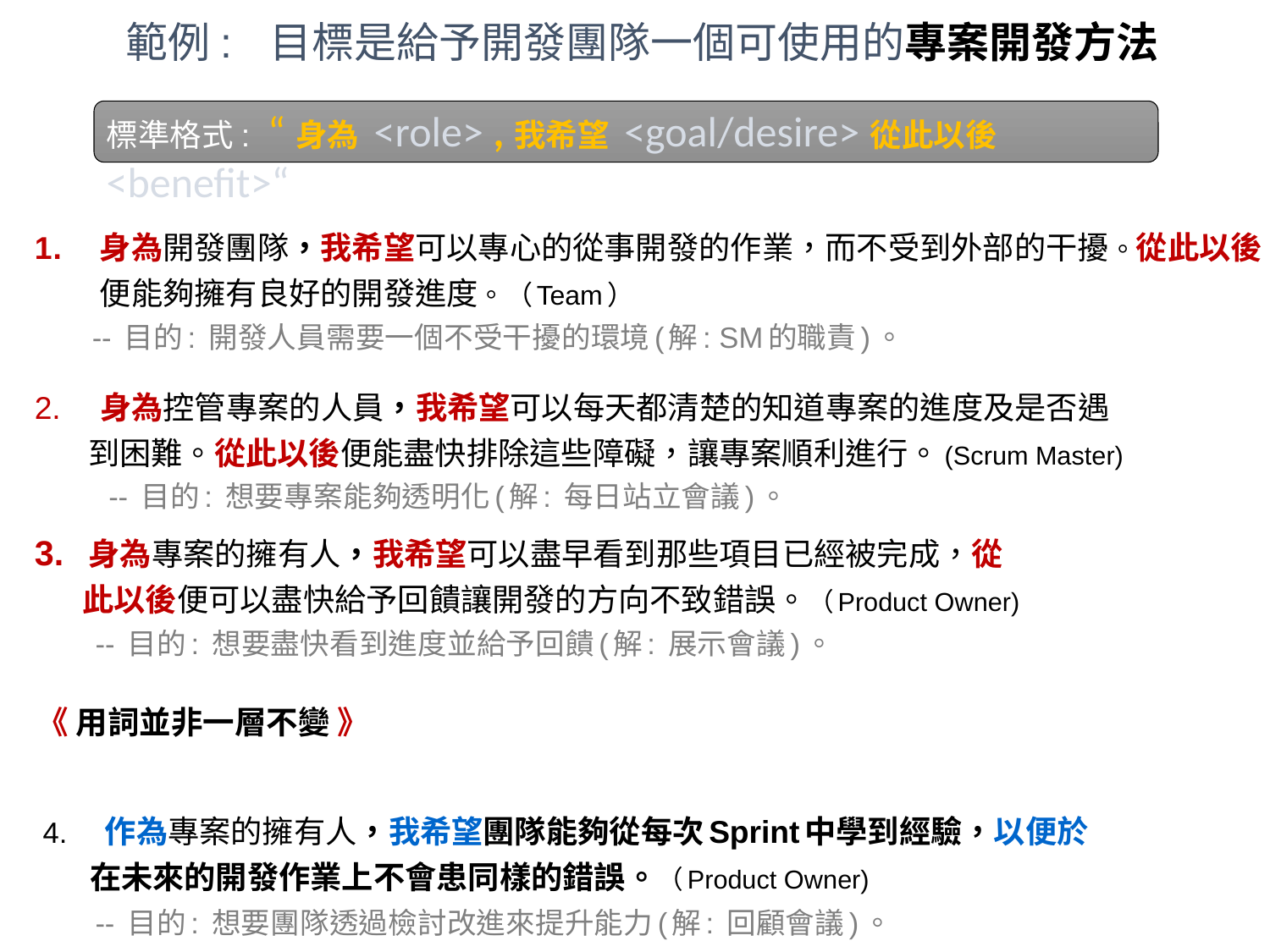

範例:  目標是給予開發團隊一個可使用的專案開發方法
標準格式:  “身為 <role> ,我希望 <goal/desire>從此以後 <benefit>“

身為開發團隊，我希望可以專心的從事開發的作業，而不受到外部的干擾。從此以後便能夠擁有良好的開發進度。（Team）
        -- 目的: 開發人員需要一個不受干擾的環境(解: SM的職責)。
2.    身為控管專案的人員，我希望可以每天都清楚的知道專案的進度及是否遇
       到困難。從此以後便能盡快排除這些障礙，讓專案順利進行。(Scrum Master)
         -- 目的: 想要專案能夠透明化(解: 每日站立會議)。
3.  身為專案的擁有人，我希望可以盡早看到那些項目已經被完成，從
      此以後便可以盡快給予回饋讓開發的方向不致錯誤。（Product Owner)
        -- 目的: 想要盡快看到進度並給予回饋(解: 展示會議)。

 4.    作為專案的擁有人，我希望團隊能夠從每次Sprint中學到經驗，以便於
       在未來的開發作業上不會患同樣的錯誤。（Product Owner)
       -- 目的: 想要團隊透過檢討改進來提升能力(解: 回顧會議)。

《 用詞並非一層不變 》